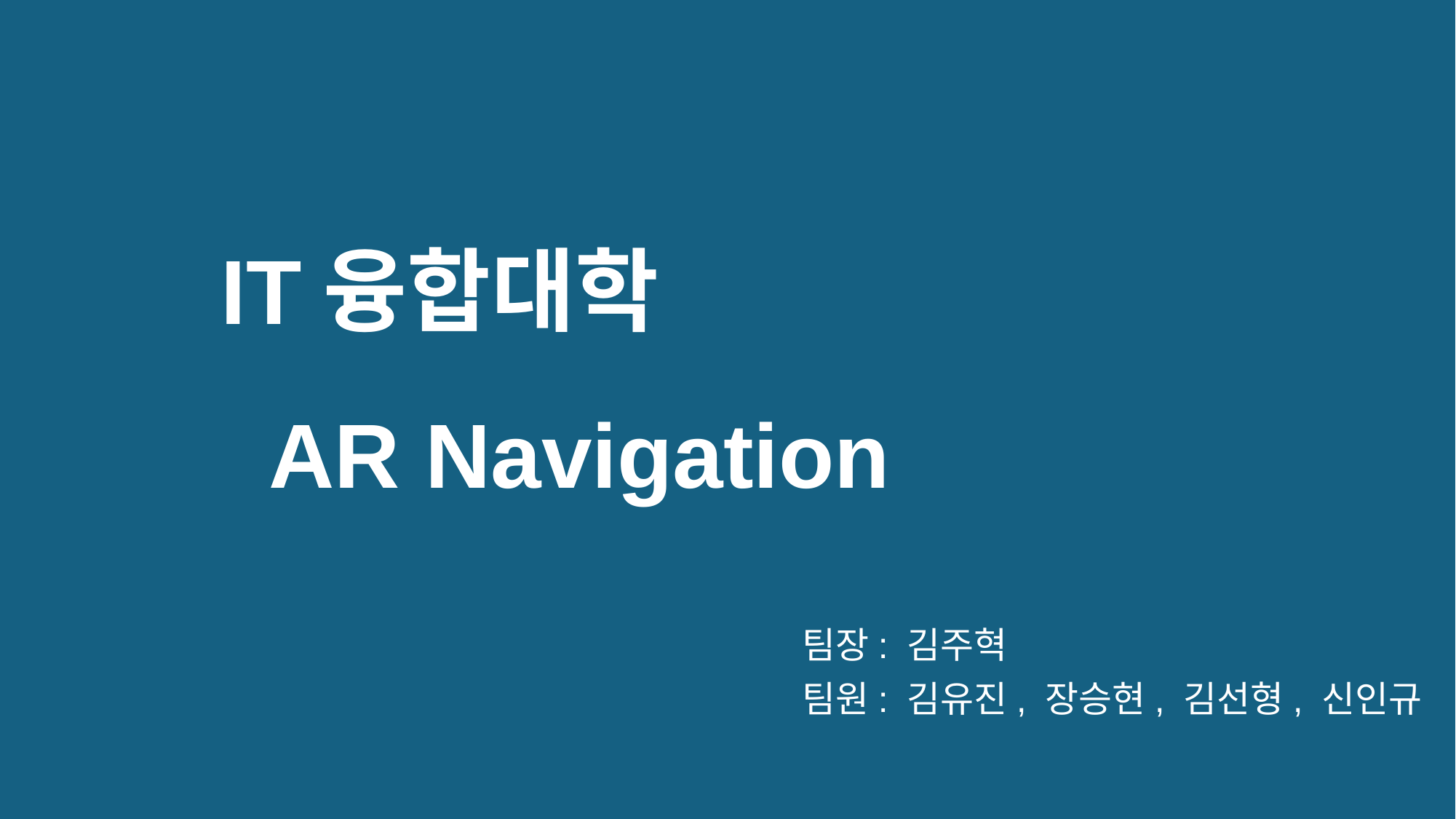

# IT융합대학 AR Navigation
				팀장: 김주혁
				팀원: 김유진, 장승현, 김선형, 신인규